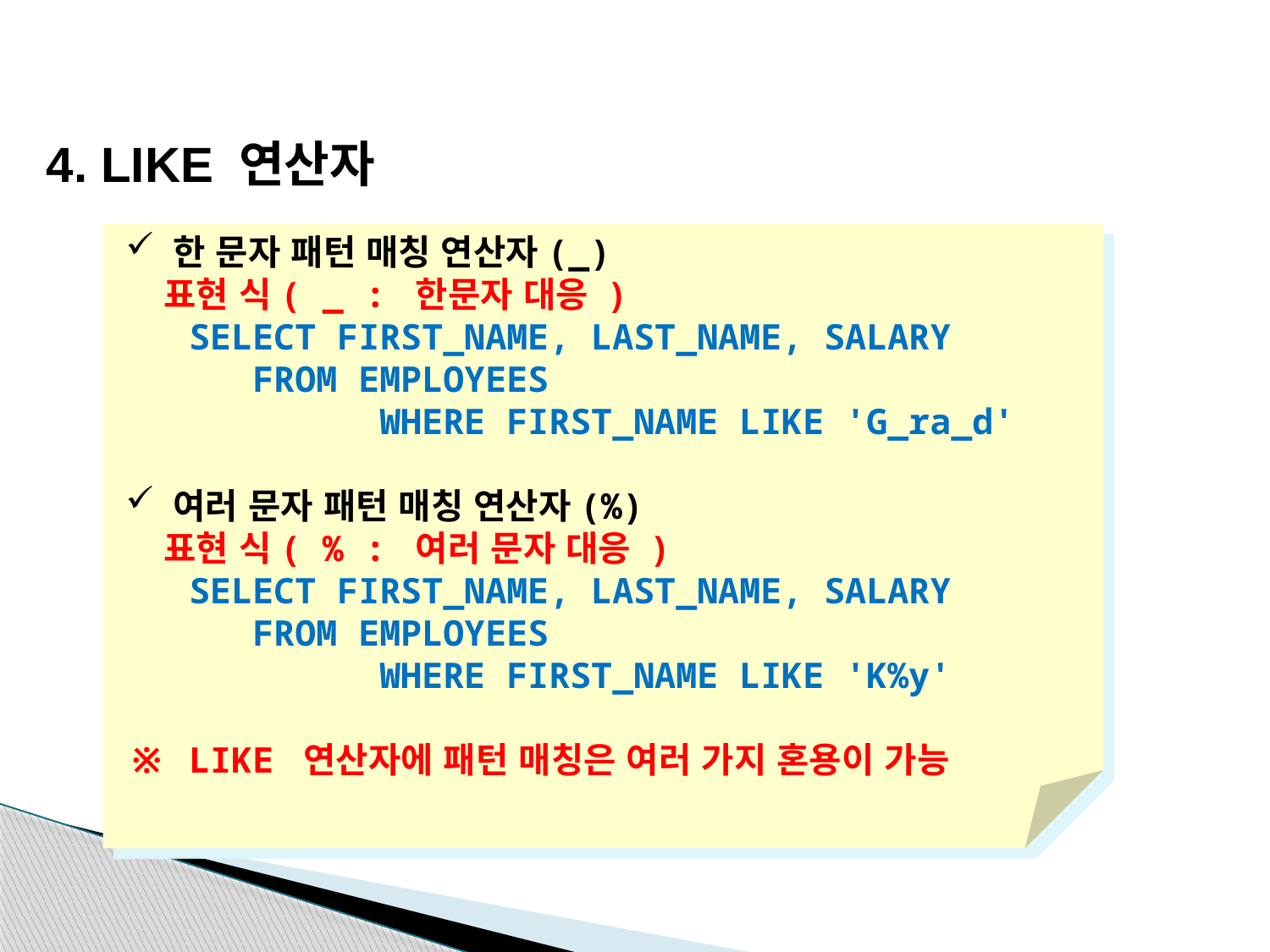

4. LIKE 연산자
한 문자 패턴 매칭 연산자(_)
   표현 식( _ : 한문자 대응 )
   SELECT FIRST_NAME, LAST_NAME, SALARY
   	FROM EMPLOYEES
   		WHERE FIRST_NAME LIKE 'G_ra_d'

여러 문자 패턴 매칭 연산자(%)
   표현 식( % : 여러 문자 대응 )
   SELECT FIRST_NAME, LAST_NAME, SALARY
   	FROM EMPLOYEES
   		WHERE FIRST_NAME LIKE 'K%y'

※ LIKE 연산자에 패턴 매칭은 여러 가지 혼용이 가능